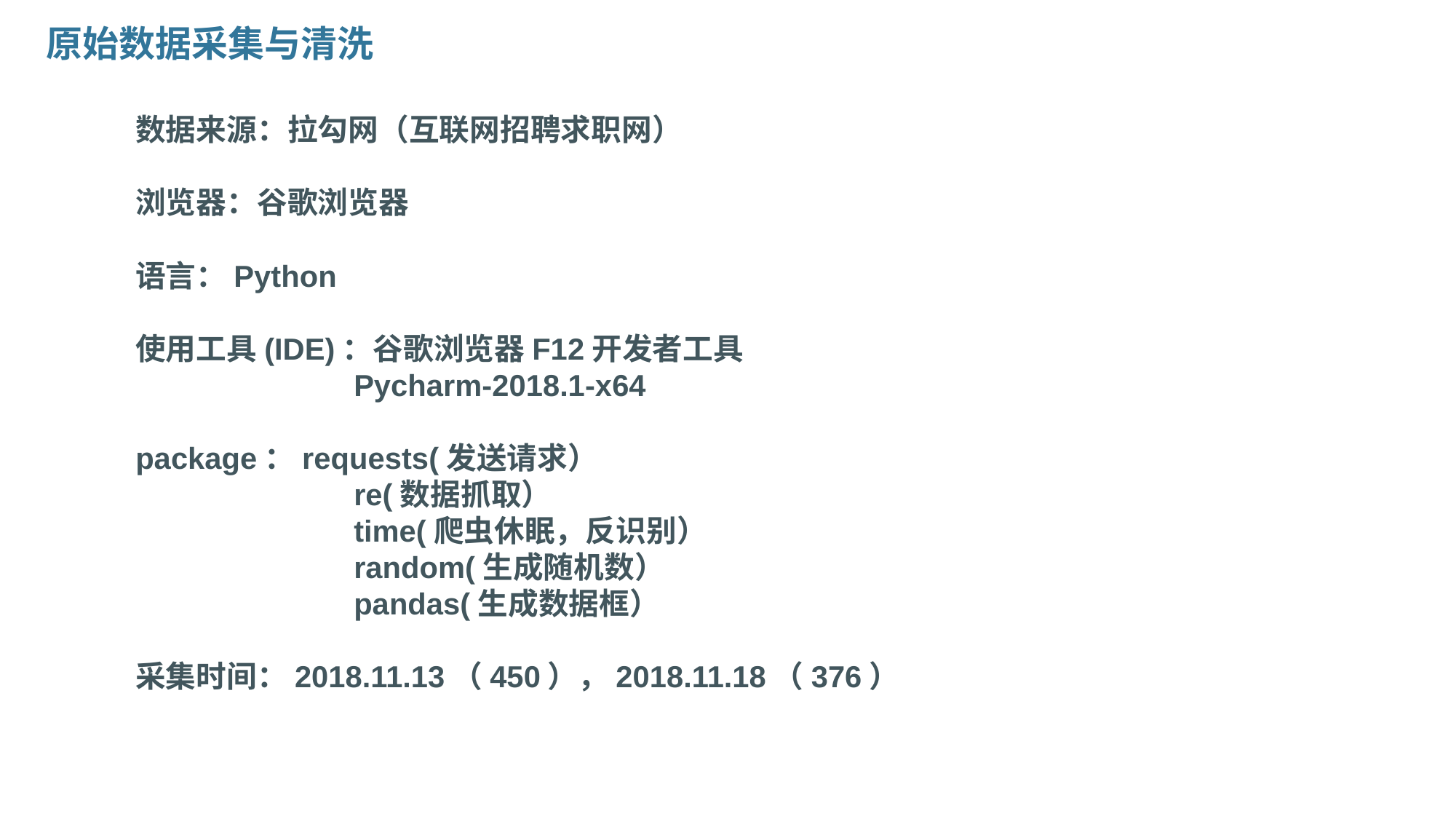

原始数据采集与清洗
数据来源：拉勾网（互联网招聘求职网）

浏览器：谷歌浏览器

语言：Python

使用工具(IDE)：谷歌浏览器F12开发者工具
		Pycharm-2018.1-x64

package：requests(发送请求）
		re(数据抓取）
		time(爬虫休眠，反识别）
		random(生成随机数）
		pandas(生成数据框）

采集时间：2018.11.13（450），2018.11.18（376）